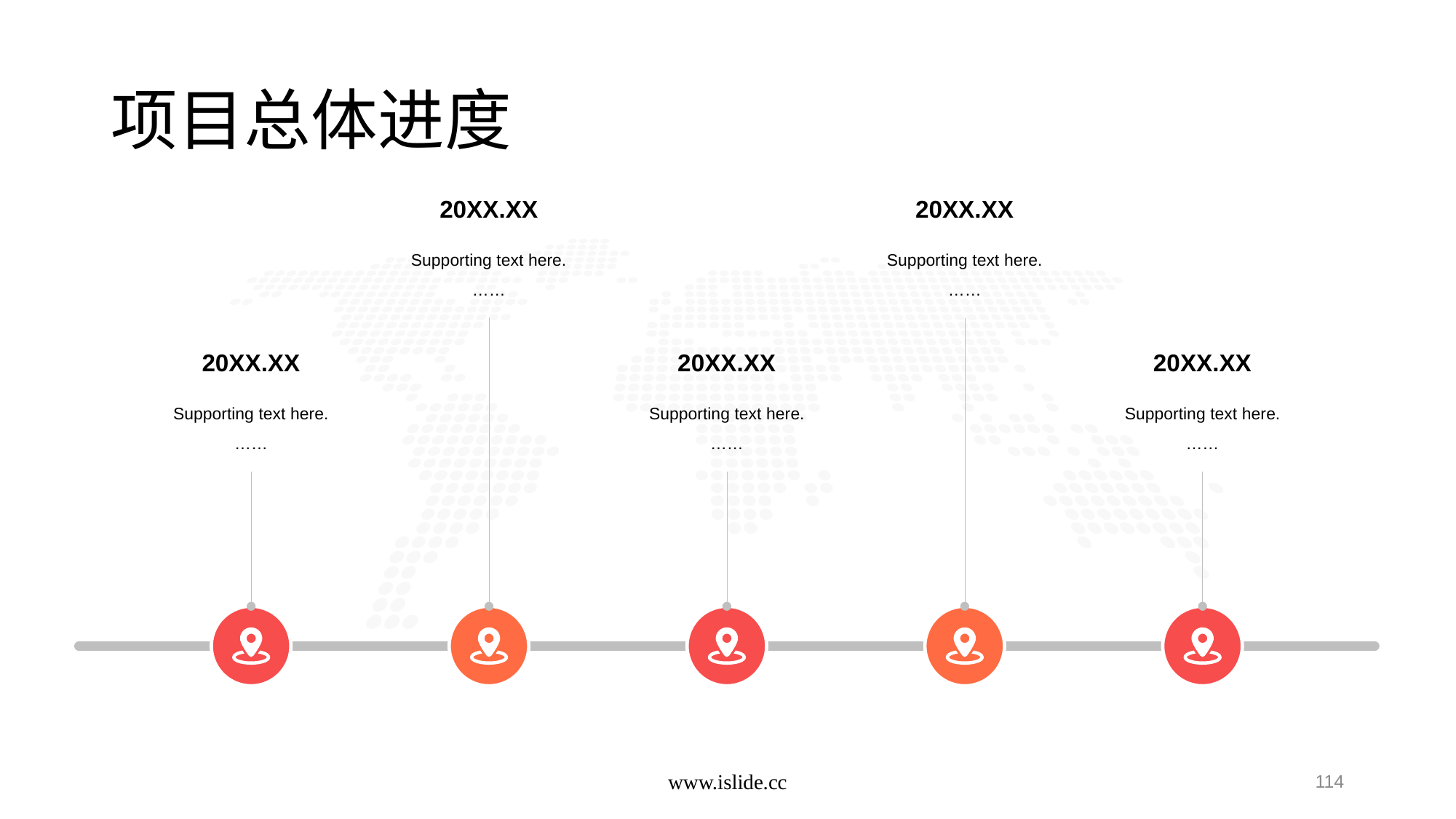

# 项目总体进度
20XX.XX
Supporting text here.
……

20XX.XX
Supporting text here.
……

20XX.XX
Supporting text here.
……

20XX.XX
Supporting text here.
……

20XX.XX
Supporting text here.
……

www.islide.cc
114